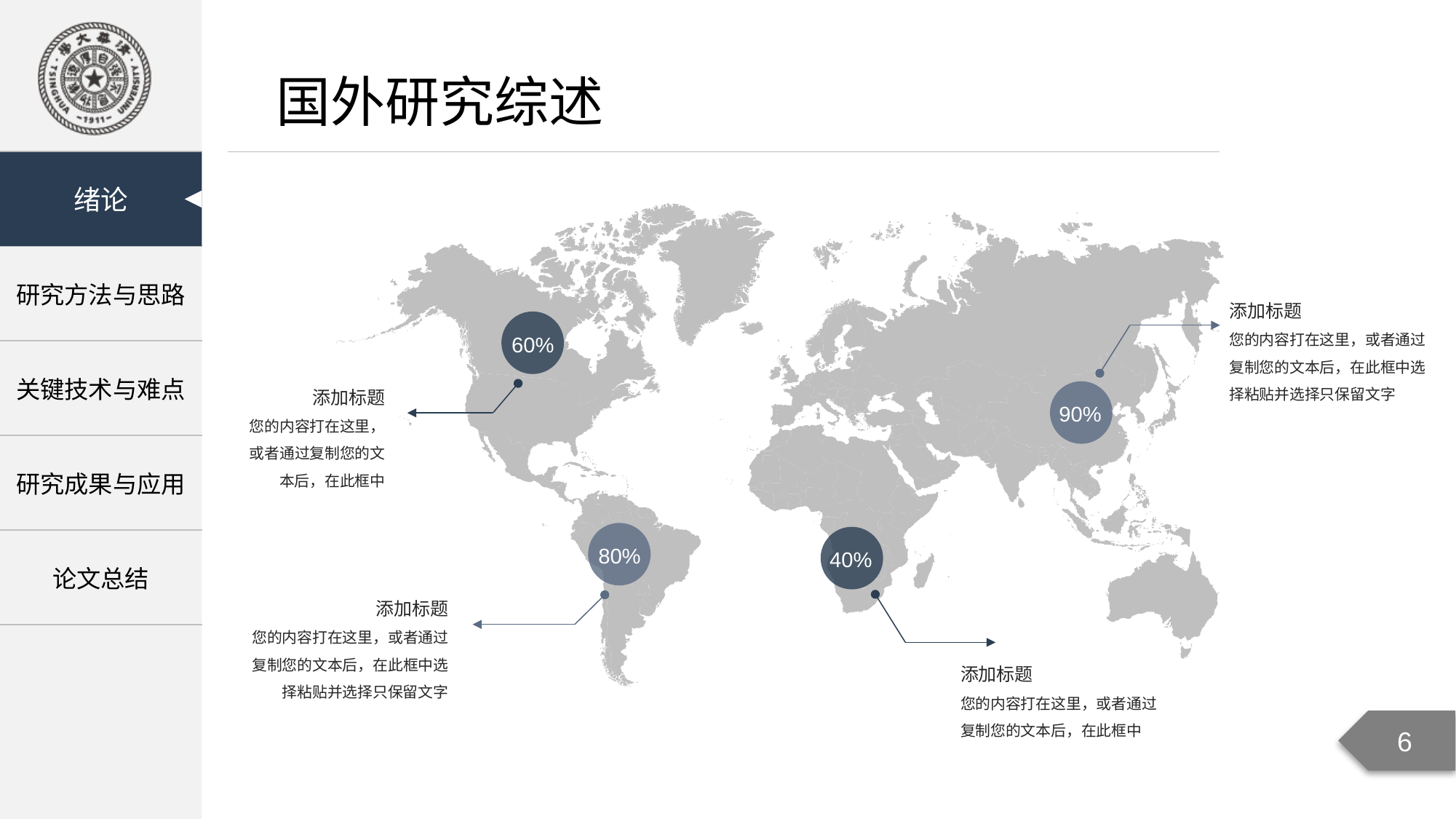

国外研究综述

添加标题
您的内容打在这里，或者通过复制您的文本后，在此框中选择粘贴并选择只保留文字

60%
添加标题
您的内容打在这里，或者通过复制您的文本后，在此框中

90%

80%

40%
添加标题
您的内容打在这里，或者通过复制您的文本后，在此框中选择粘贴并选择只保留文字
添加标题
您的内容打在这里，或者通过复制您的文本后，在此框中